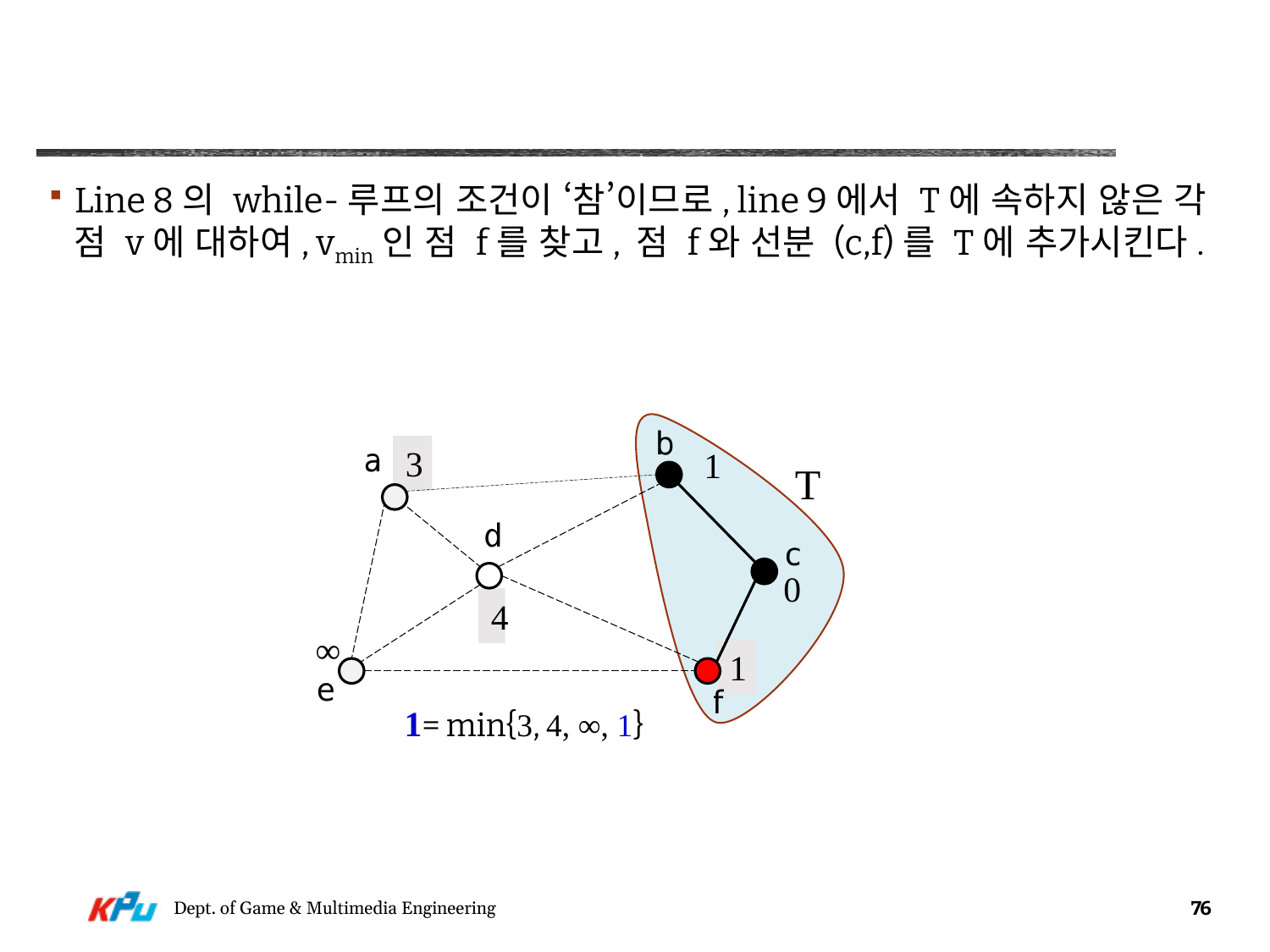

#
Line 8의 while-루프의 조건이 ‘참’이므로, line 9에서 T에 속하지 않은 각 점 v에 대하여, vmin인 점 f를 찾고, 점 f와 선분 (c,f)를 T에 추가시킨다.

b
a

d
c

e
f
3
1
T

0
4
∞
1
1= min{3, 4, ∞, 1}
Dept. of Game & Multimedia Engineering
76